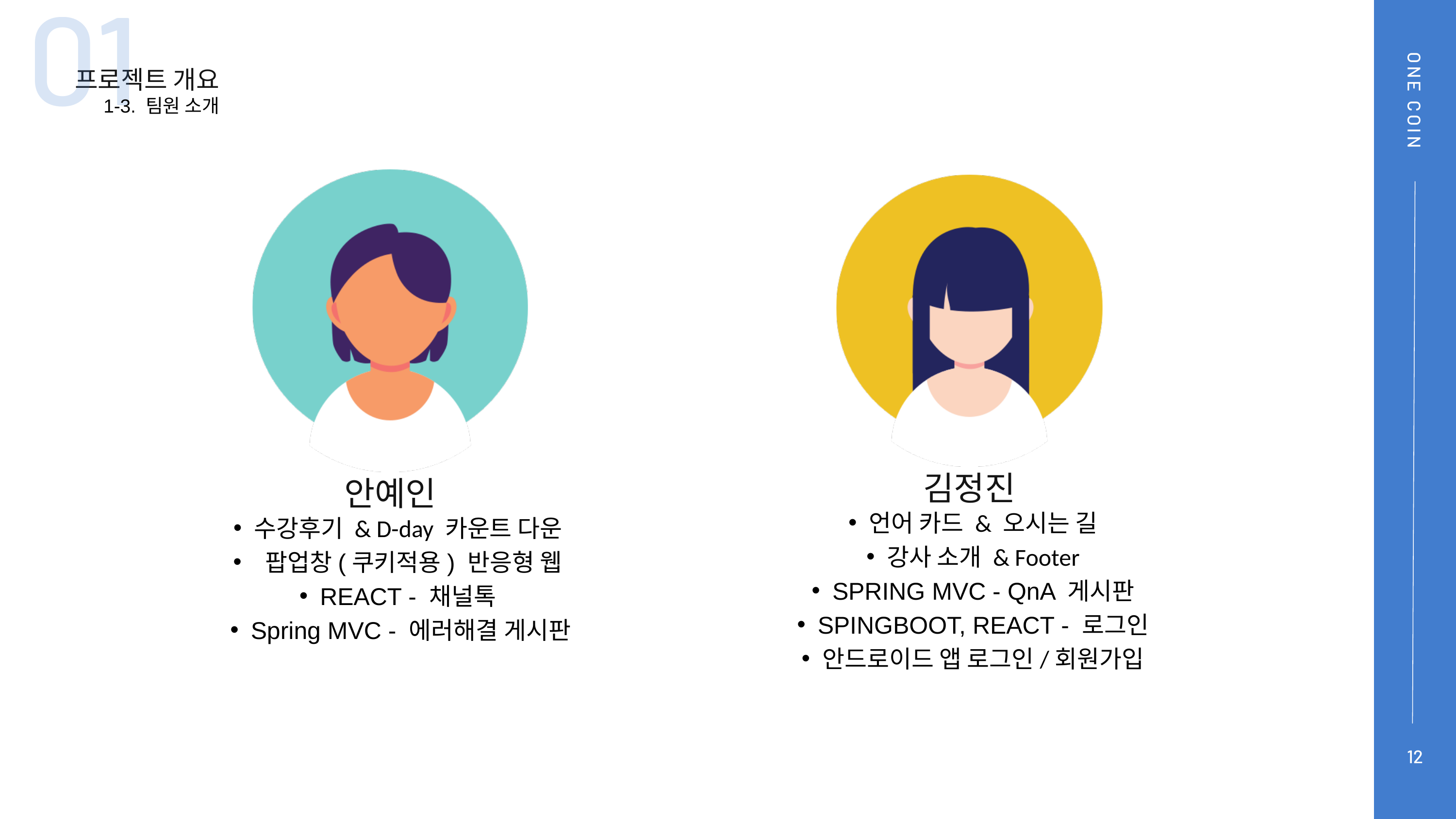

01
프로젝트 개요
1-3. 팀원 소개
ONE COIN

김정진
안예인
언어 카드 & 오시는 길
강사 소개 & Footer
SPRING MVC - QnA 게시판
SPINGBOOT, REACT - 로그인
안드로이드 앱 로그인/회원가입
수강후기 & D-day 카운트 다운
 팝업창(쿠키적용) 반응형 웹
REACT - 채널톡
Spring MVC - 에러해결 게시판
12